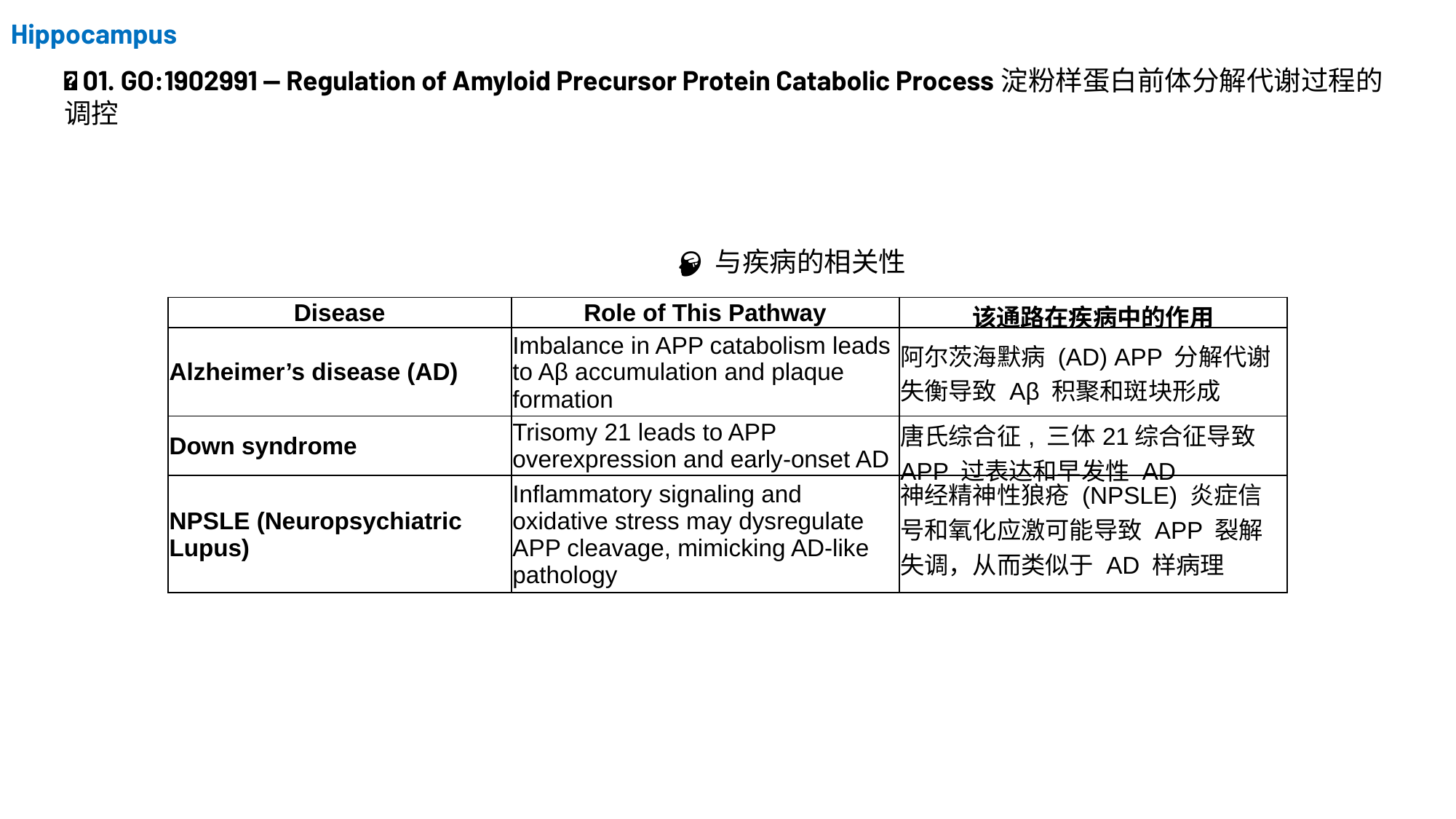

Hippocampus
🧬 01. GO:1902991 — Regulation of Amyloid Precursor Protein Catabolic Process淀粉样蛋白前体分解代谢过程的调控
🧠 与疾病的相关性
| Disease | Role of This Pathway | 该通路在疾病中的作用 |
| --- | --- | --- |
| Alzheimer’s disease (AD) | Imbalance in APP catabolism leads to Aβ accumulation and plaque formation | 阿尔茨海默病 (AD) APP 分解代谢失衡导致 Aβ 积聚和斑块形成 |
| Down syndrome | Trisomy 21 leads to APP overexpression and early-onset AD | 唐氏综合征, 三体21综合征导致 APP 过表达和早发性 AD |
| NPSLE (Neuropsychiatric Lupus) | Inflammatory signaling and oxidative stress may dysregulate APP cleavage, mimicking AD-like pathology | 神经精神性狼疮 (NPSLE) 炎症信号和氧化应激可能导致 APP 裂解失调，从而类似于 AD 样病理 |